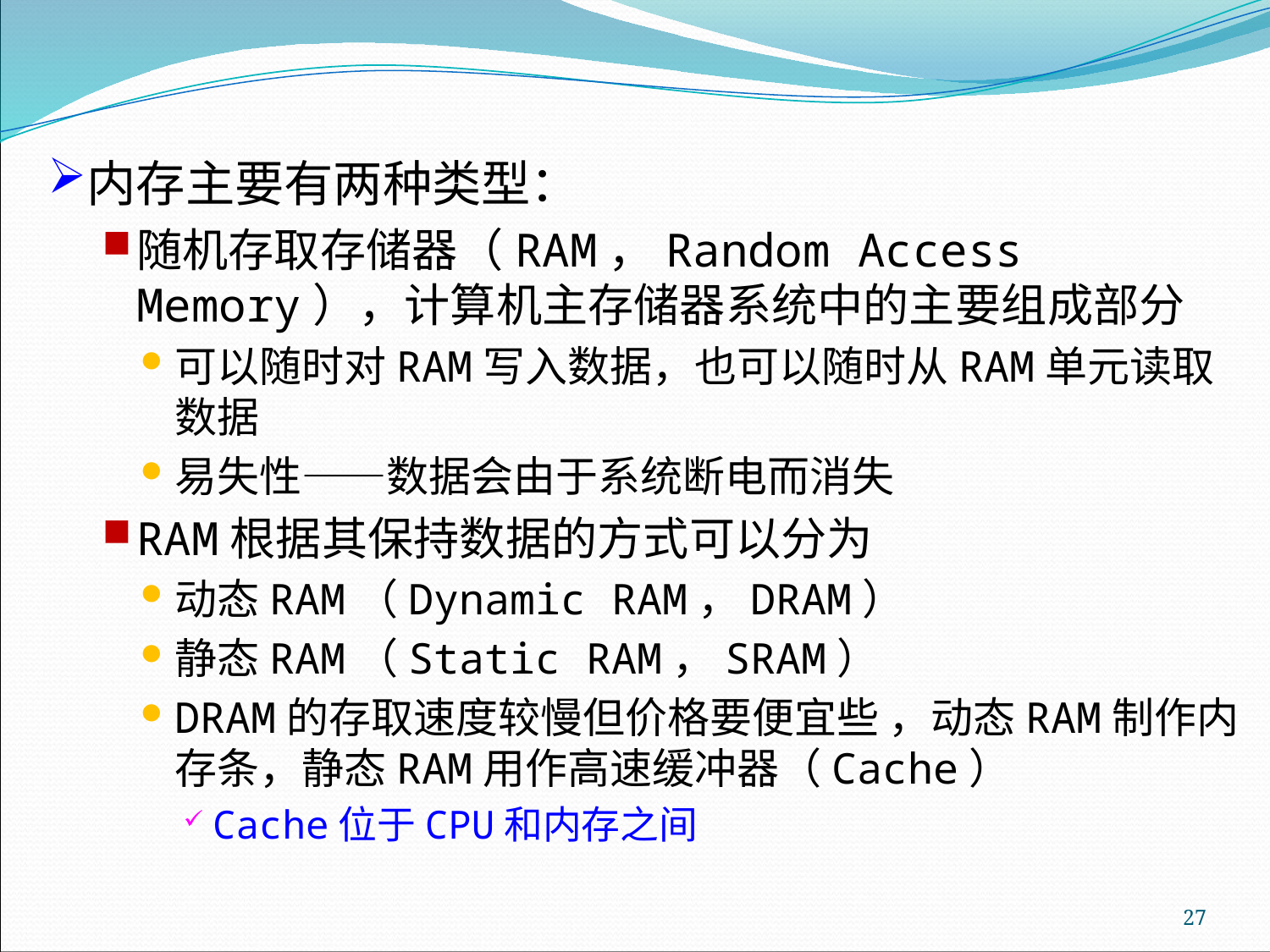

内存主要有两种类型：
随机存取存储器（RAM，Random Access Memory），计算机主存储器系统中的主要组成部分
可以随时对RAM写入数据，也可以随时从RAM单元读取数据
易失性——数据会由于系统断电而消失
RAM根据其保持数据的方式可以分为
动态RAM（Dynamic RAM，DRAM）
静态RAM（Static RAM，SRAM）
DRAM的存取速度较慢但价格要便宜些 ，动态RAM制作内存条，静态RAM用作高速缓冲器（Cache）
Cache位于CPU和内存之间

27